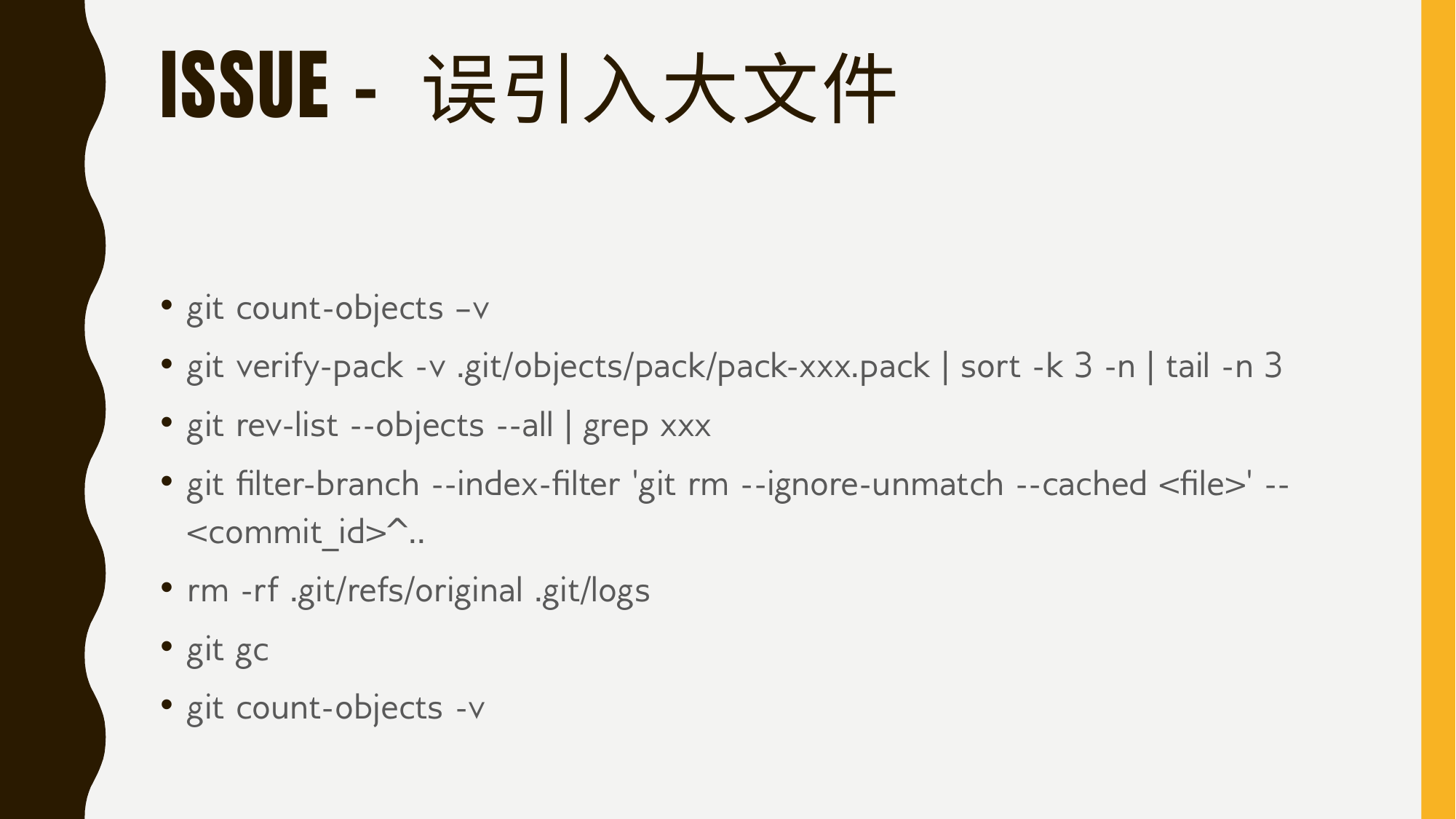

# iSsue – 误引入大文件
git count-objects –v
git verify-pack -v .git/objects/pack/pack-xxx.pack | sort -k 3 -n | tail -n 3
git rev-list --objects --all | grep xxx
git filter-branch --index-filter 'git rm --ignore-unmatch --cached <file>' -- <commit_id>^..
rm -rf .git/refs/original .git/logs
git gc
git count-objects -v